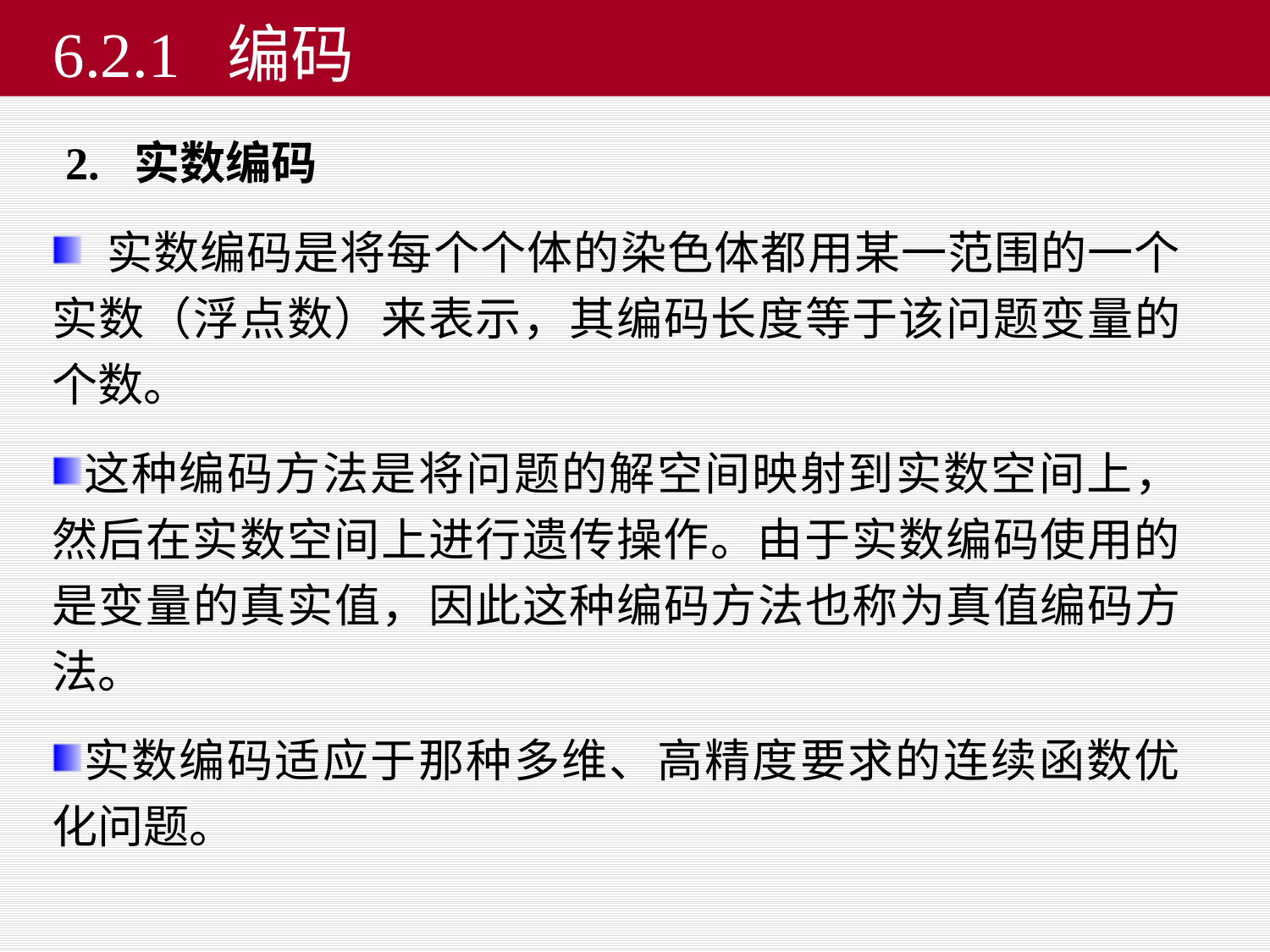

# 6.2.1  编码
2.  实数编码

 实数编码是将每个个体的染色体都用某一范围的一个实数（浮点数）来表示，其编码长度等于该问题变量的个数。
这种编码方法是将问题的解空间映射到实数空间上，然后在实数空间上进行遗传操作。由于实数编码使用的是变量的真实值，因此这种编码方法也称为真值编码方法。
实数编码适应于那种多维、高精度要求的连续函数优化问题。
39